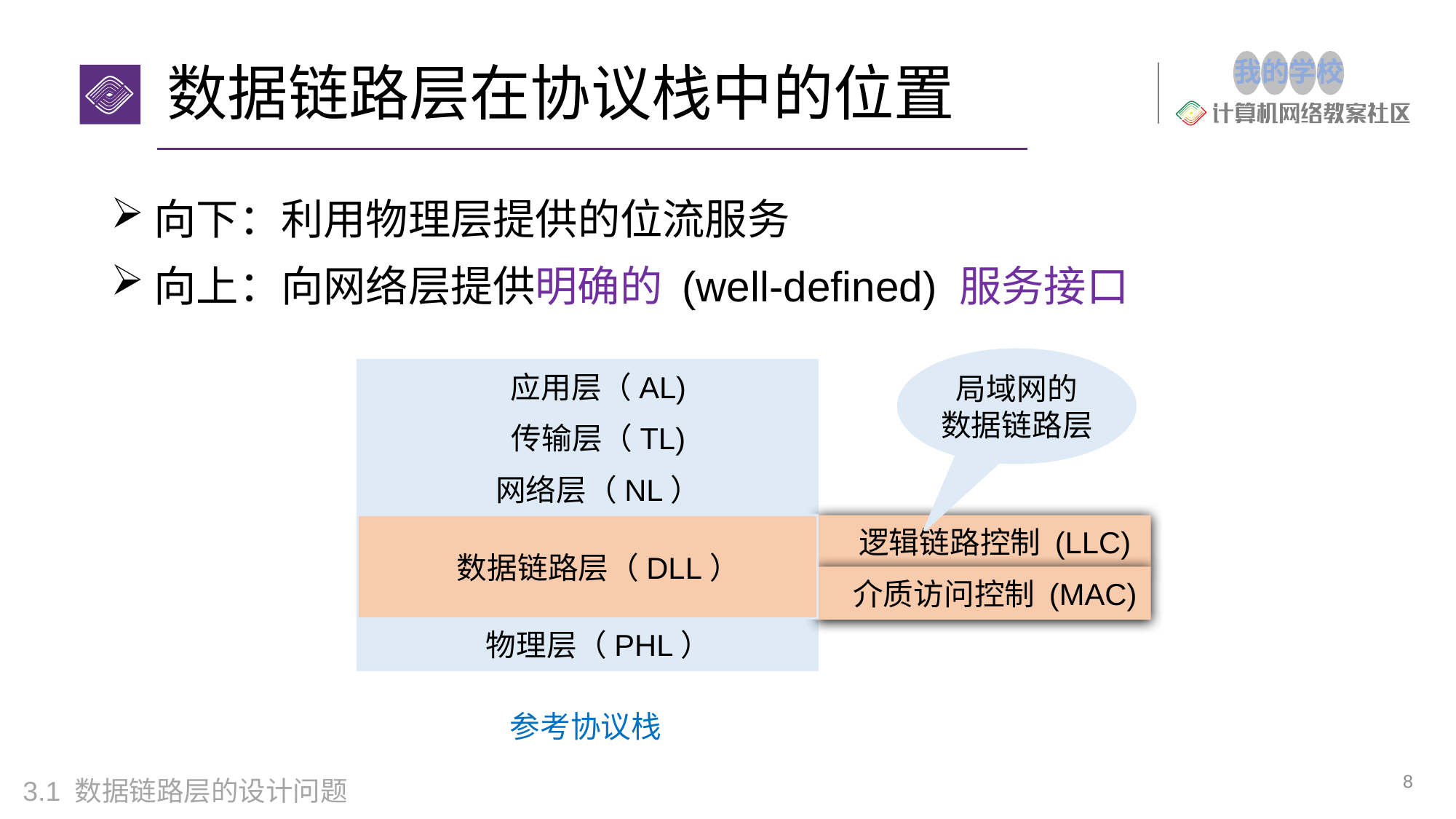

# 数据链路层在协议栈中的位置
向下：利用物理层提供的位流服务
向上：向网络层提供明确的 (well-defined) 服务接口

局域网的
数据链路层
应用层（AL)
传输层（TL)
网络层（NL）
物理层（PHL）
参考协议栈
数据链路层（DLL）
逻辑链路控制 (LLC)
介质访问控制 (MAC)
8
3.1 数据链路层的设计问题